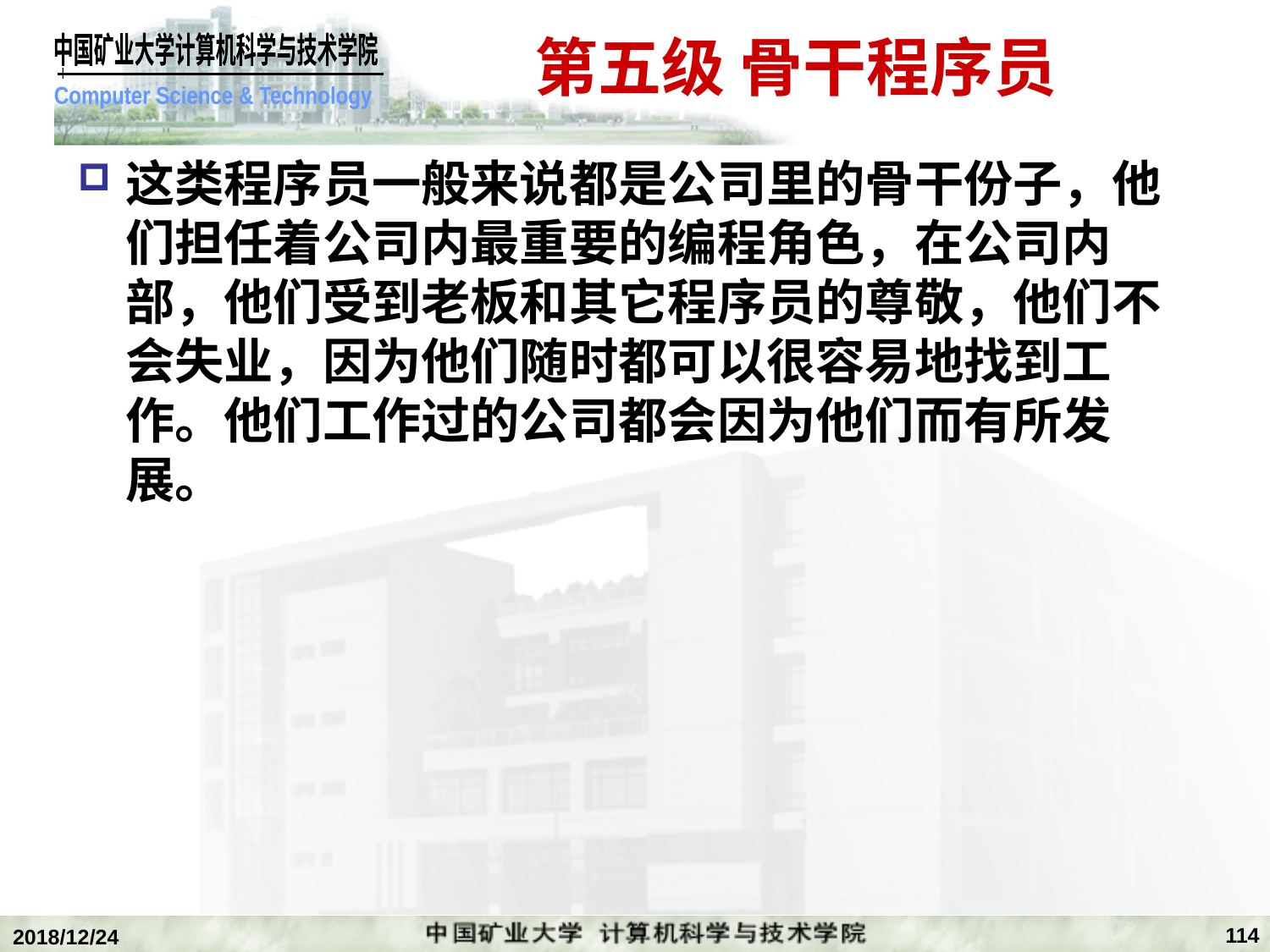

# 第五级 骨干程序员
这类程序员一般来说都是公司里的骨干份子，他们担任着公司内最重要的编程角色，在公司内部，他们受到老板和其它程序员的尊敬，他们不会失业，因为他们随时都可以很容易地找到工作。他们工作过的公司都会因为他们而有所发展。
114
2018/12/24